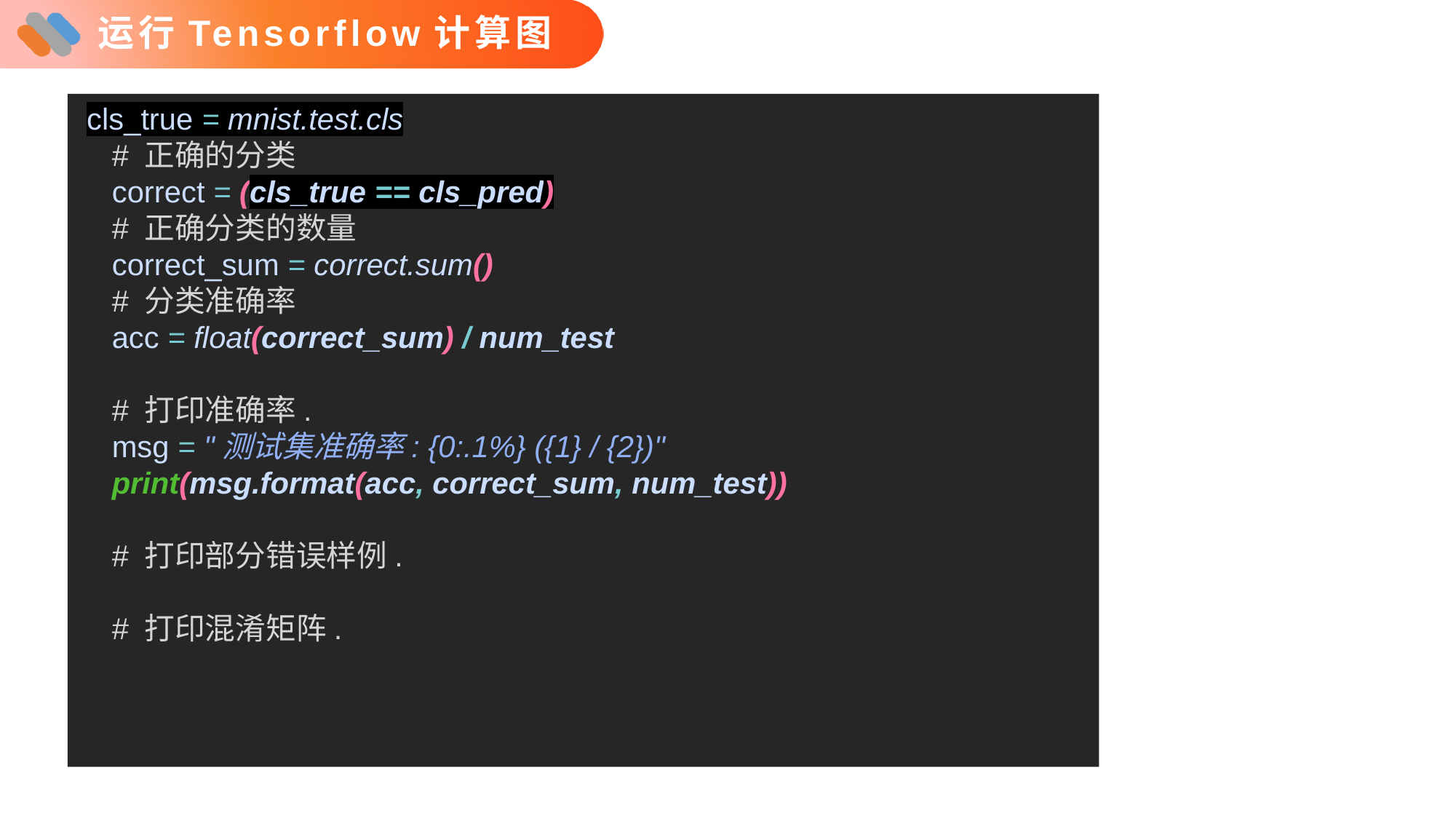

# 运行Tensorflow计算图
 cls_true = mnist.test.cls
    # 正确的分类
    correct = (cls_true == cls_pred)
    # 正确分类的数量
    correct_sum = correct.sum()
    # 分类准确率
    acc = float(correct_sum) / num_test

    # 打印准确率.
    msg = "测试集准确率: {0:.1%} ({1} / {2})"
    print(msg.format(acc, correct_sum, num_test))

    # 打印部分错误样例.

    # 打印混淆矩阵.